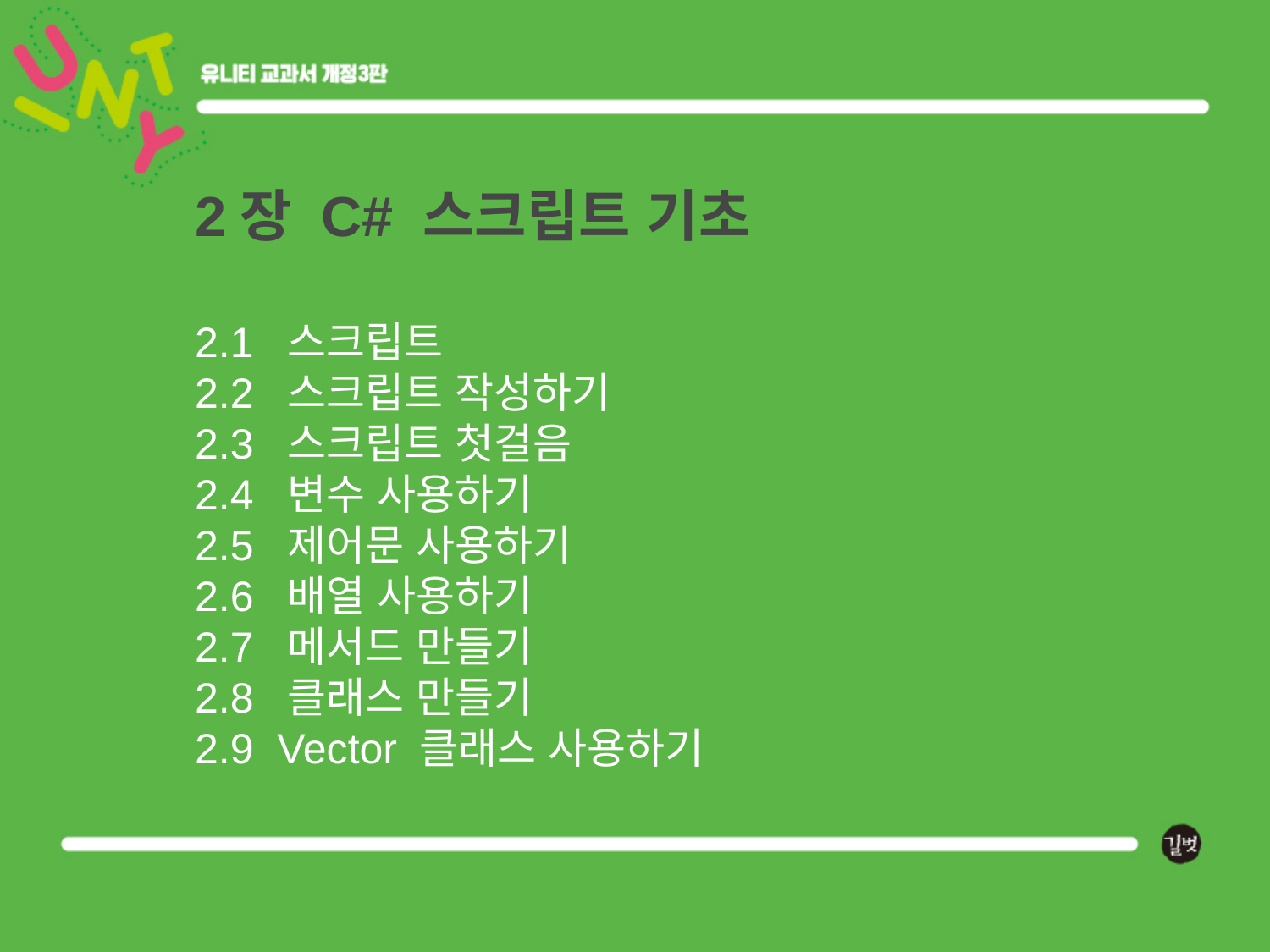

# 2장 C# 스크립트 기초 2.1  스크립트 2.2  스크립트 작성하기 2.3  스크립트 첫걸음 2.4  변수 사용하기 2.5  제어문 사용하기 2.6  배열 사용하기 2.7  메서드 만들기 2.8  클래스 만들기 2.9  Vector 클래스 사용하기